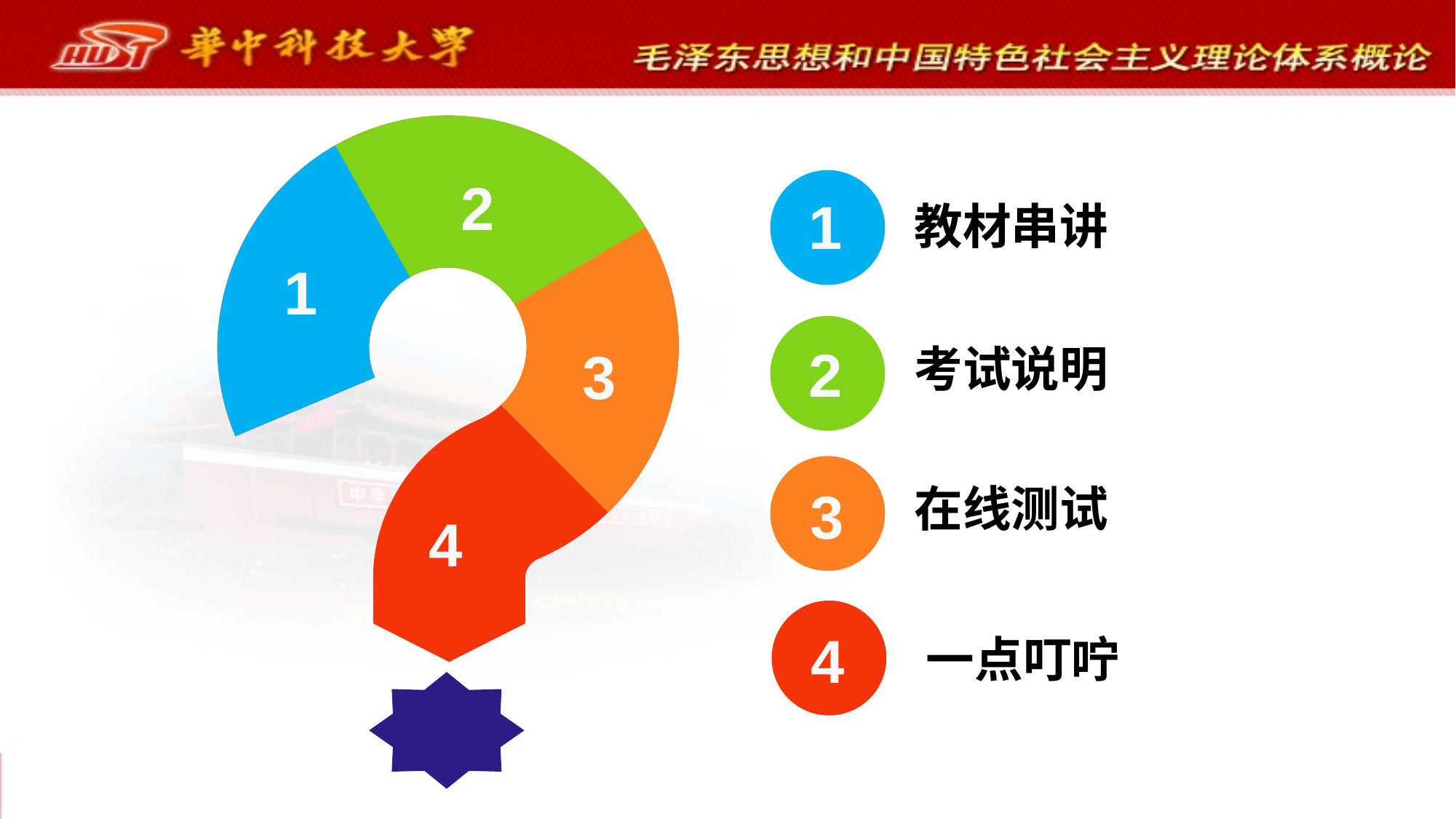

2

1
教材串讲

1

2
3
考试说明

3
在线测试
4

4
一点叮咛